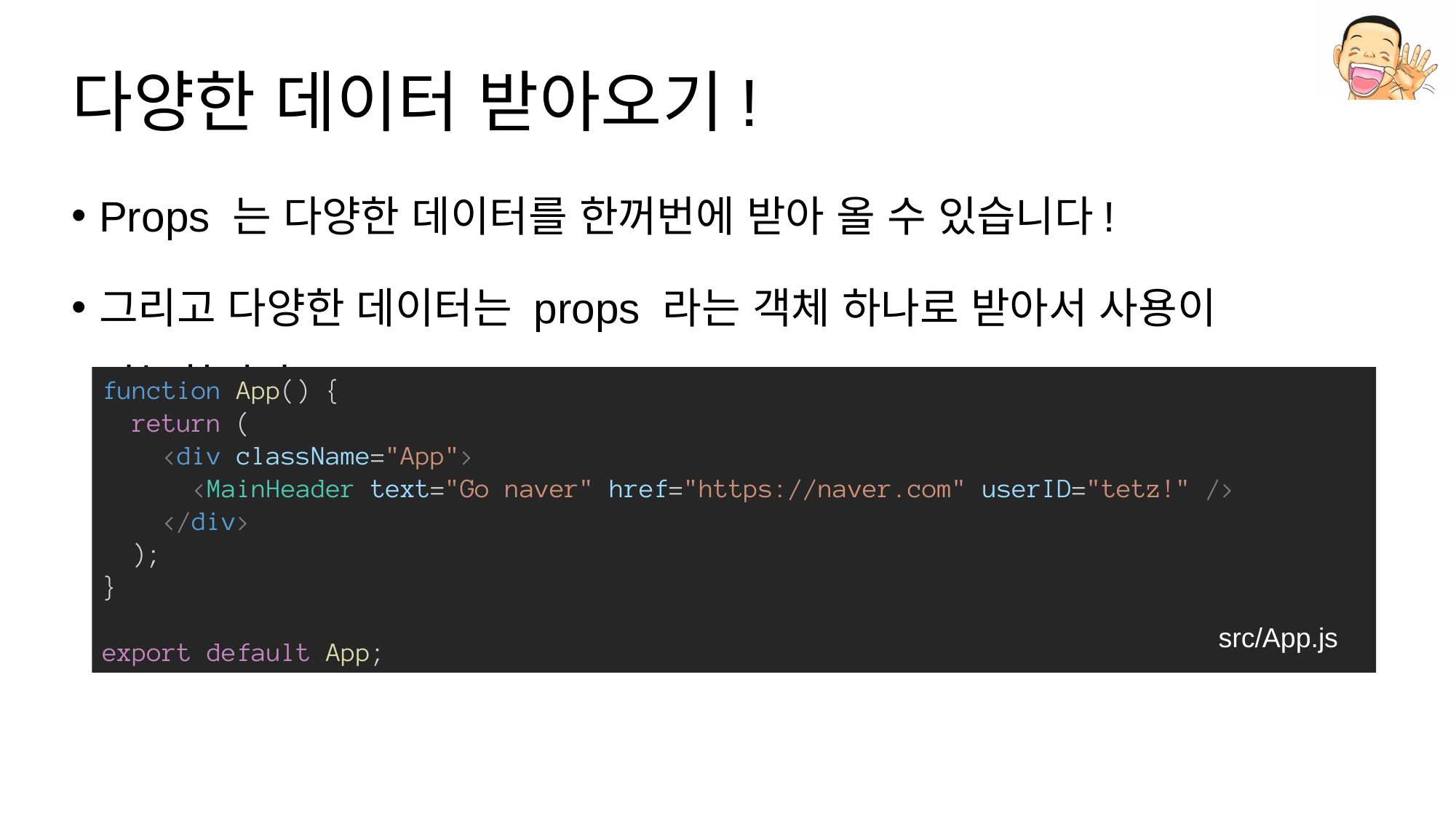

# 다양한 데이터 받아오기!
Props 는 다양한 데이터를 한꺼번에 받아 올 수 있습니다!
그리고 다양한 데이터는 props 라는 객체 하나로 받아서 사용이 가능합니다!
function App() {
  return (
    <div className="App">
      <MainHeader text="Go naver" href="https://naver.com" userID="tetz!" />
    </div>
  );
}
export default App;
src/App.js